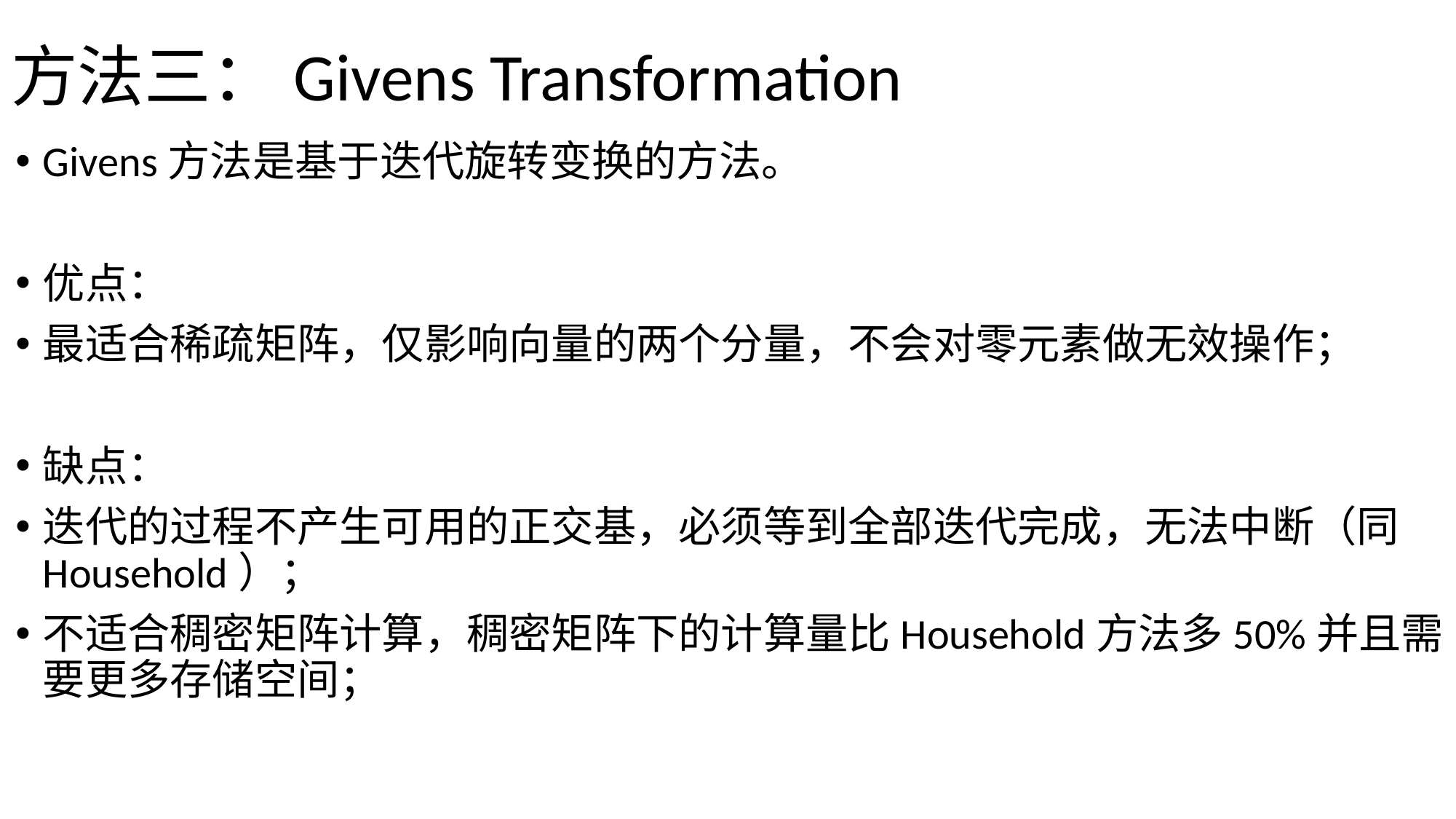

# 方法三：Givens Transformation
Givens方法是基于迭代旋转变换的方法。

优点：
最适合稀疏矩阵，仅影响向量的两个分量，不会对零元素做无效操作；

缺点：
迭代的过程不产生可用的正交基，必须等到全部迭代完成，无法中断（同Household）；
不适合稠密矩阵计算，稠密矩阵下的计算量比Household方法多50%并且需要更多存储空间；